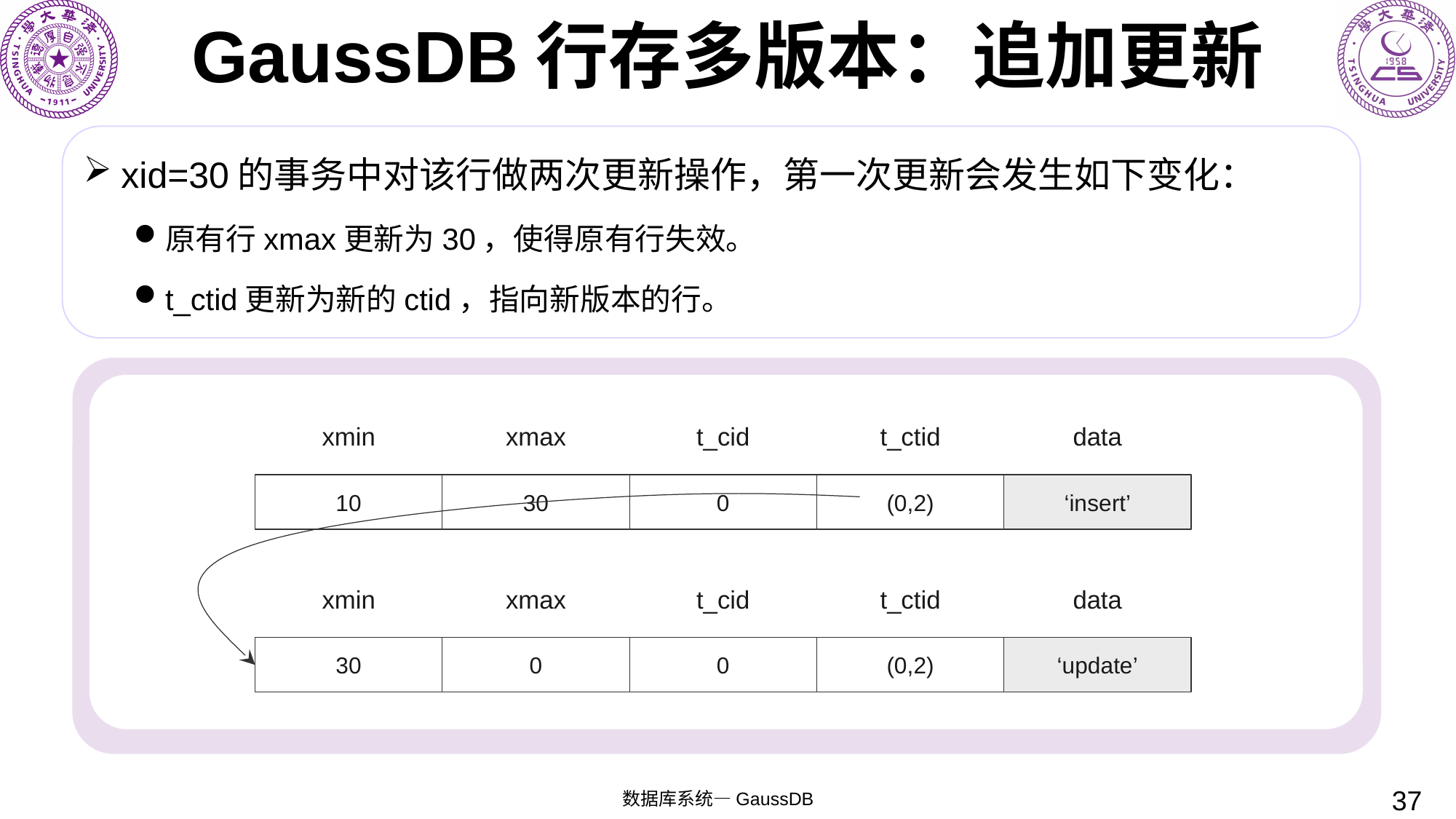

# GaussDB行存多版本：追加更新

xid=30的事务中对该行做两次更新操作，第一次更新会发生如下变化：
原有行xmax更新为30，使得原有行失效。
t_ctid更新为新的ctid，指向新版本的行。

xmin
xmax
t_cid
t_ctid
data
10
30
0
(0,2)
‘insert’

xmin
xmax
t_cid
t_ctid
data
30
0
0
(0,2)
‘update’
37
数据库系统—GaussDB